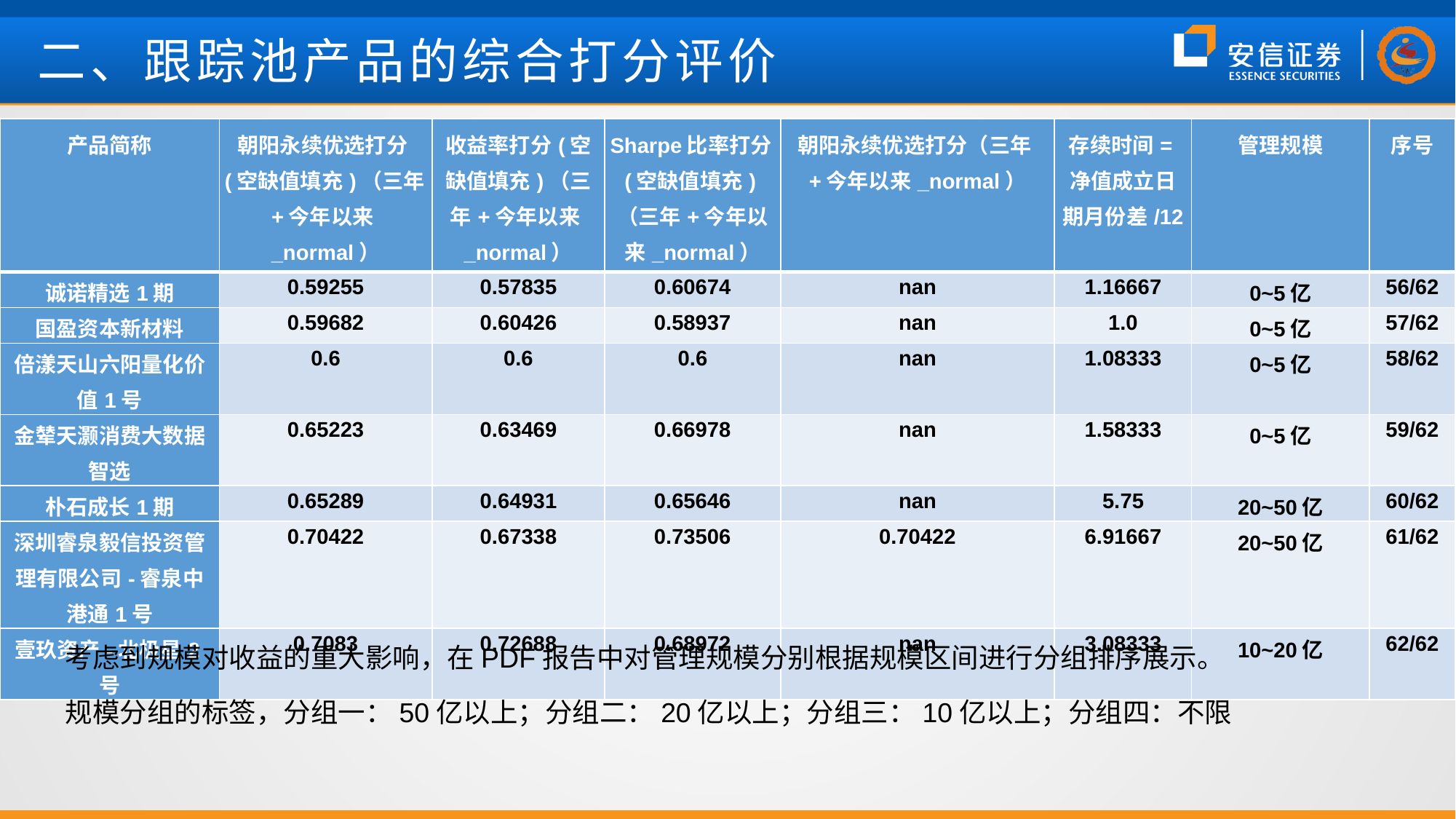

二、跟踪池产品的综合打分评价
| 产品简称 | 朝阳永续优选打分(空缺值填充)（三年+今年以来\_normal） | 收益率打分(空缺值填充)（三年+今年以来\_normal） | Sharpe比率打分(空缺值填充)（三年+今年以来\_normal） | 朝阳永续优选打分（三年+今年以来\_normal） | 存续时间=净值成立日期月份差/12 | 管理规模 | 序号 |
| --- | --- | --- | --- | --- | --- | --- | --- |
| 诚诺精选1期 | 0.59255 | 0.57835 | 0.60674 | nan | 1.16667 | 0~5亿 | 56/62 |
| 国盈资本新材料 | 0.59682 | 0.60426 | 0.58937 | nan | 1.0 | 0~5亿 | 57/62 |
| 倍漾天山六阳量化价值1号 | 0.6 | 0.6 | 0.6 | nan | 1.08333 | 0~5亿 | 58/62 |
| 金辇天灏消费大数据智选 | 0.65223 | 0.63469 | 0.66978 | nan | 1.58333 | 0~5亿 | 59/62 |
| 朴石成长1期 | 0.65289 | 0.64931 | 0.65646 | nan | 5.75 | 20~50亿 | 60/62 |
| 深圳睿泉毅信投资管理有限公司-睿泉中港通1号 | 0.70422 | 0.67338 | 0.73506 | 0.70422 | 6.91667 | 20~50亿 | 61/62 |
| 壹玖资产-北极星2号 | 0.7083 | 0.72688 | 0.68972 | nan | 3.08333 | 10~20亿 | 62/62 |
考虑到规模对收益的重大影响，在PDF报告中对管理规模分别根据规模区间进行分组排序展示。
规模分组的标签，分组一：50亿以上；分组二：20亿以上；分组三：10亿以上；分组四：不限